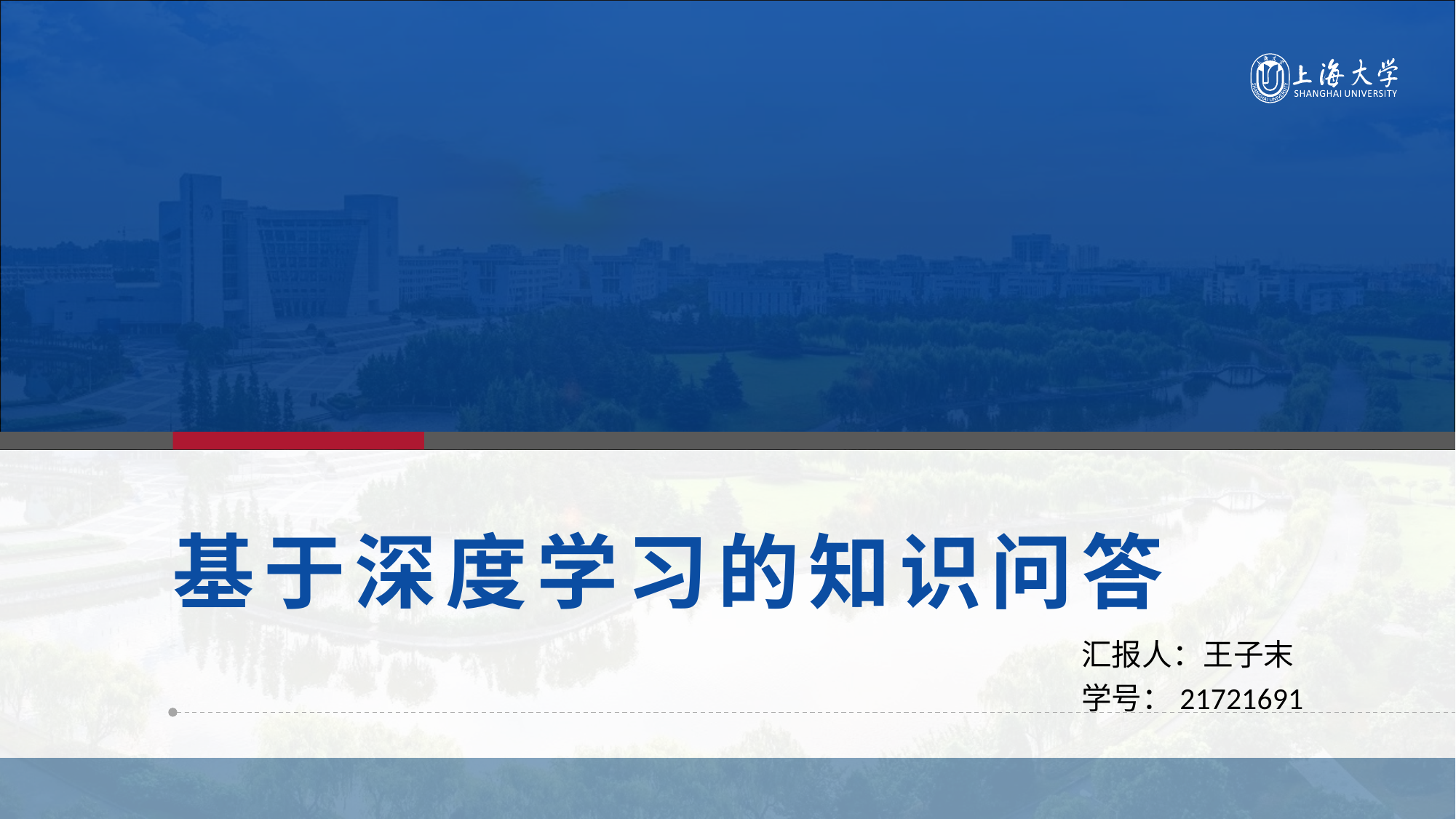

右键单击左侧缩略图→版式→选择【其他过渡页形式】
05
# 基于深度学习的知识问答
汇报人：王子末
学号：21721691